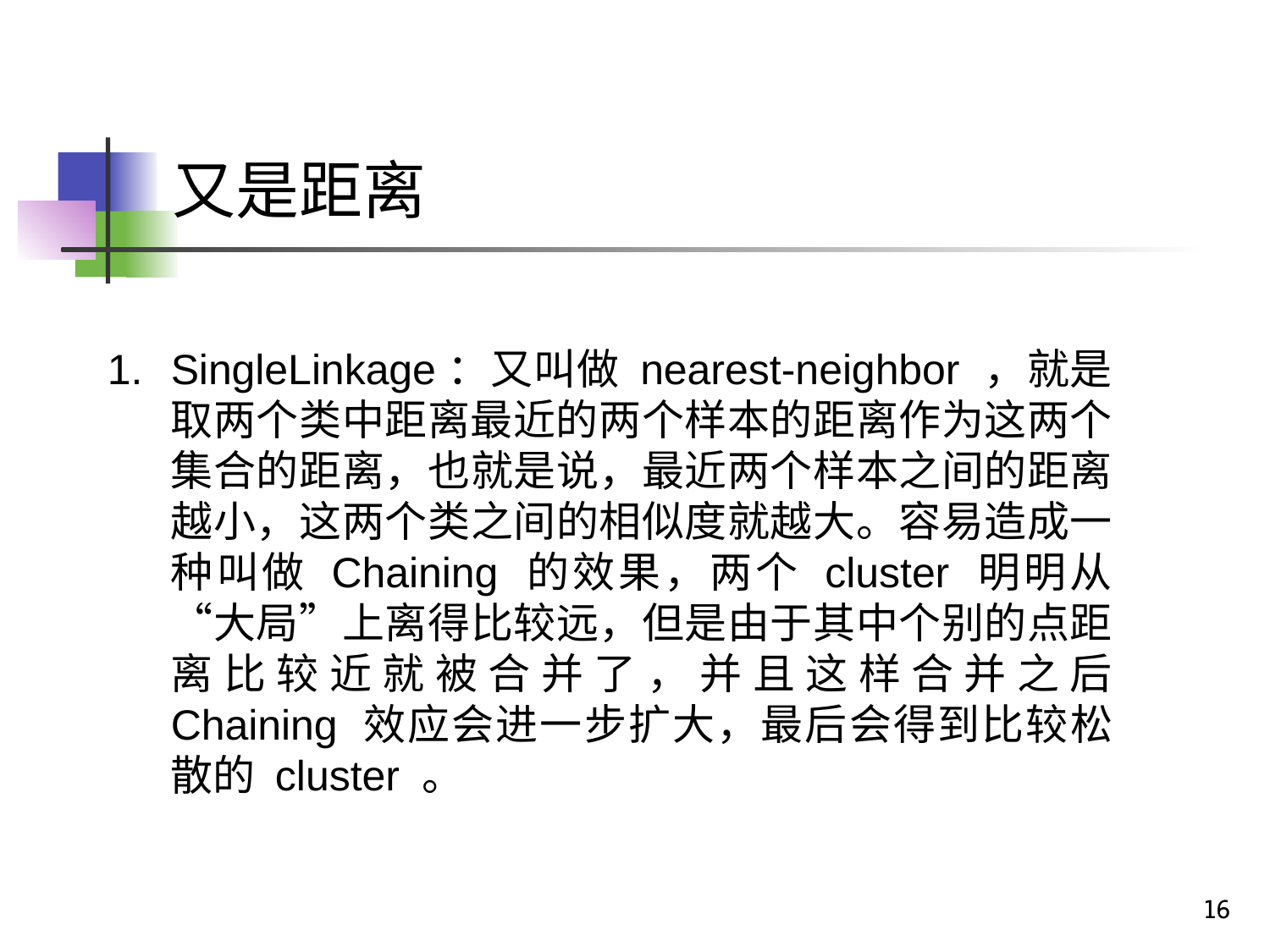

# 又是距离

SingleLinkage：又叫做 nearest-neighbor ，就是取两个类中距离最近的两个样本的距离作为这两个集合的距离，也就是说，最近两个样本之间的距离越小，这两个类之间的相似度就越大。容易造成一种叫做 Chaining 的效果，两个 cluster 明明从“大局”上离得比较远，但是由于其中个别的点距离比较近就被合并了，并且这样合并之后 Chaining 效应会进一步扩大，最后会得到比较松散的 cluster 。
16